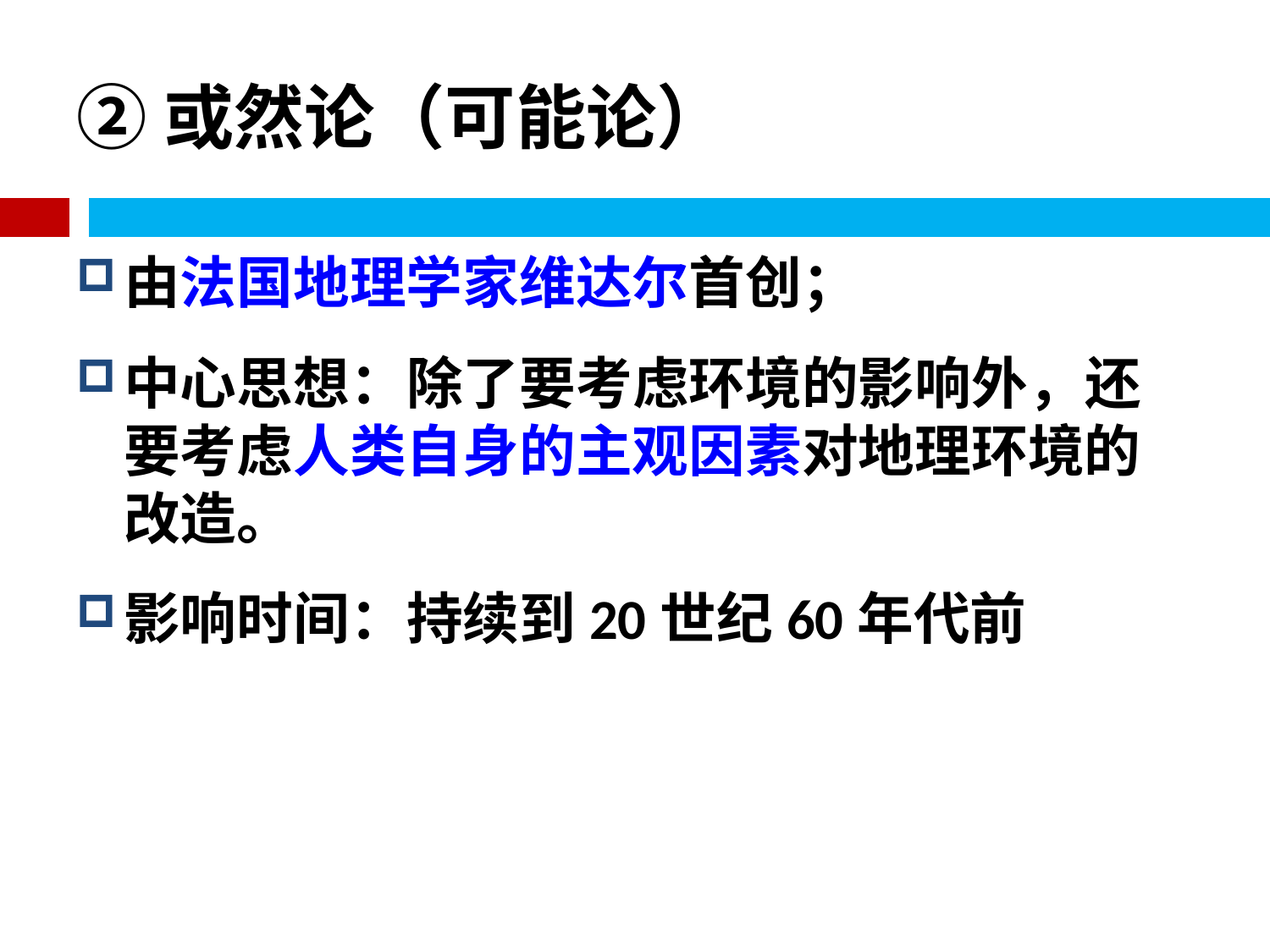

# ②或然论（可能论）
由法国地理学家维达尔首创；
中心思想：除了要考虑环境的影响外，还要考虑人类自身的主观因素对地理环境的改造。
影响时间：持续到20世纪60年代前